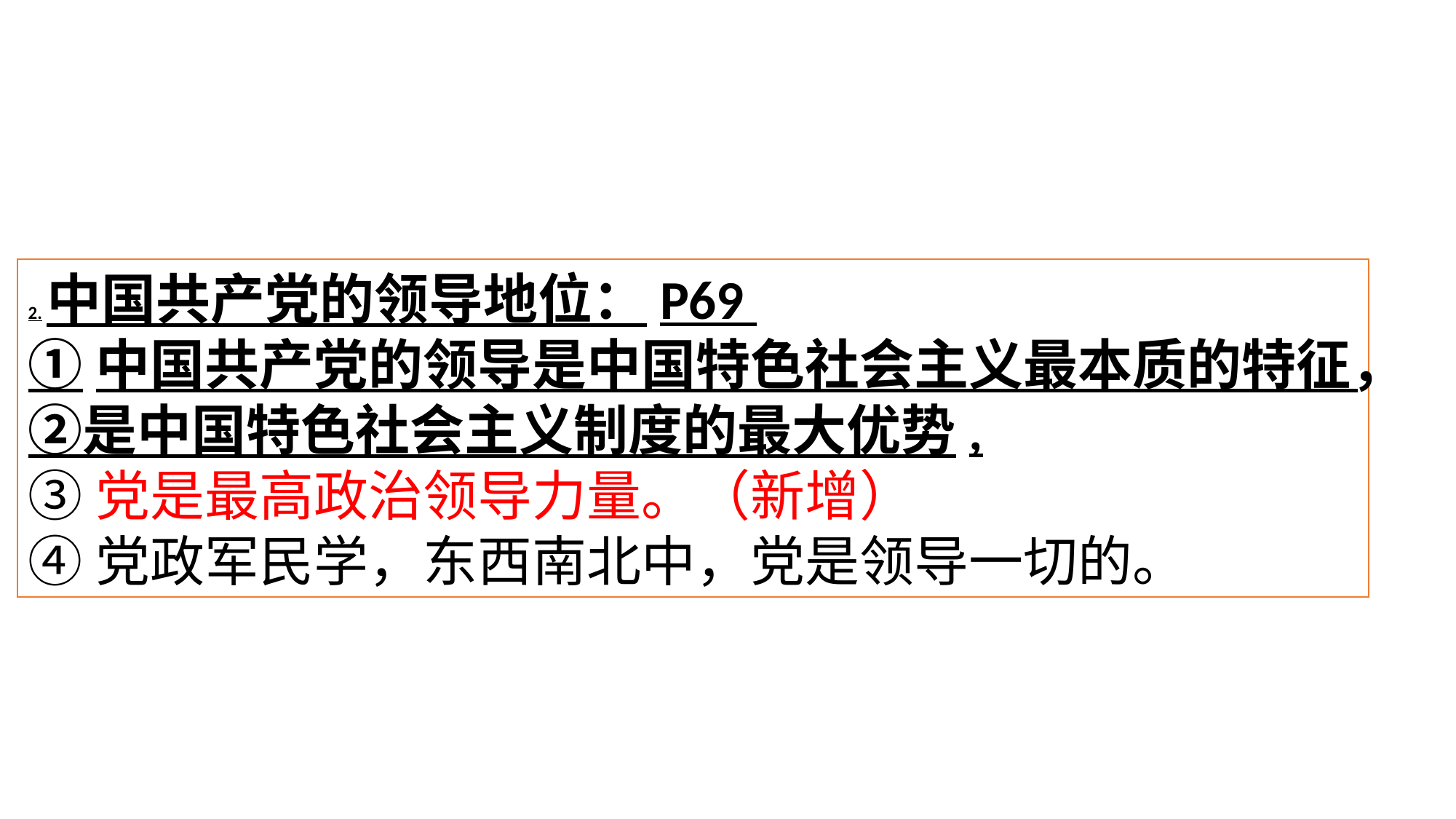

2.中国共产党的领导地位：P69 ①中国共产党的领导是中国特色社会主义最本质的特征，②是中国特色社会主义制度的最大优势,
③党是最高政治领导力量。（新增）
④党政军民学，东西南北中，党是领导一切的。